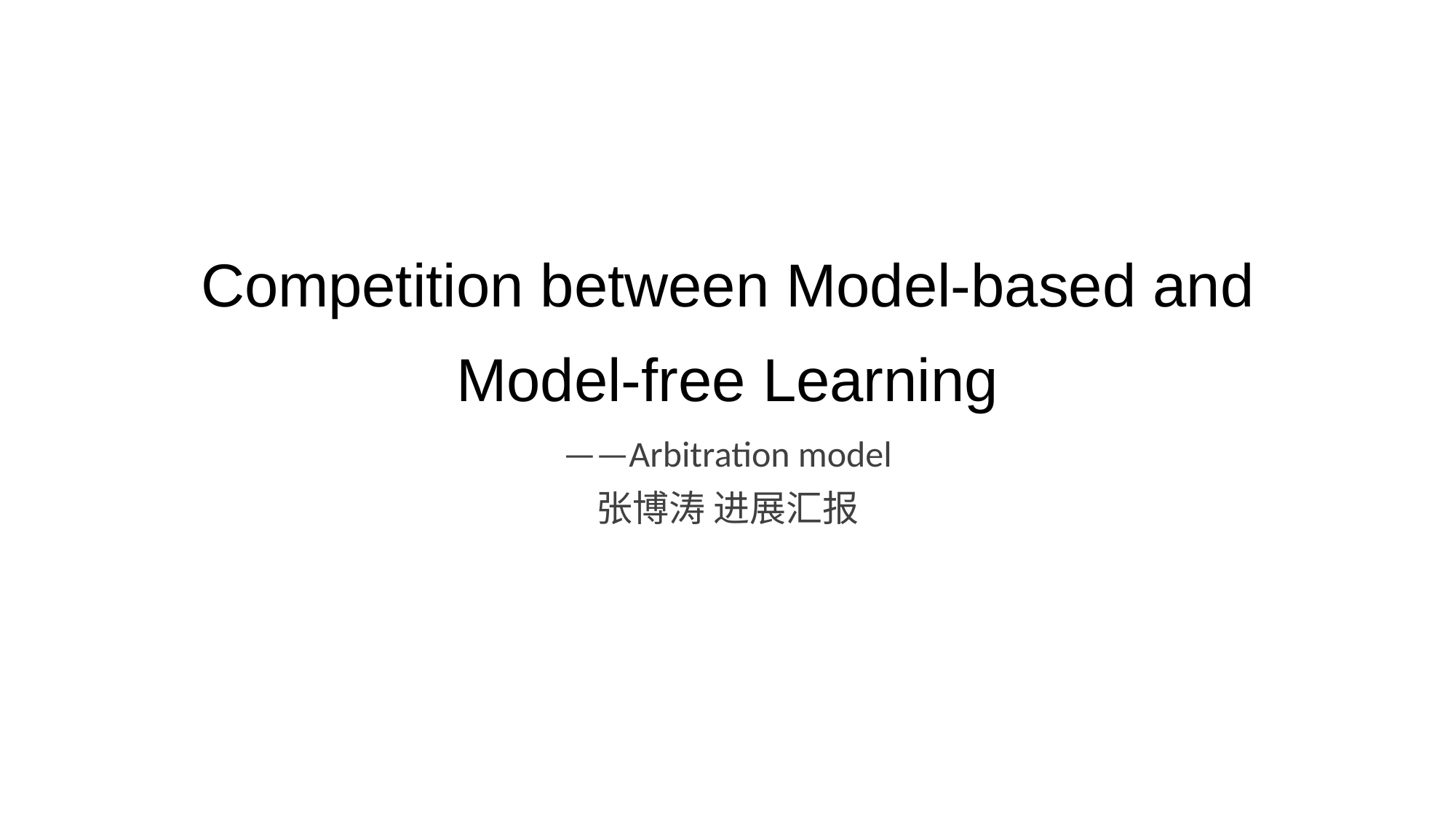

# Competition between Model-based and Model-free Learning
——Arbitration model
张博涛 进展汇报